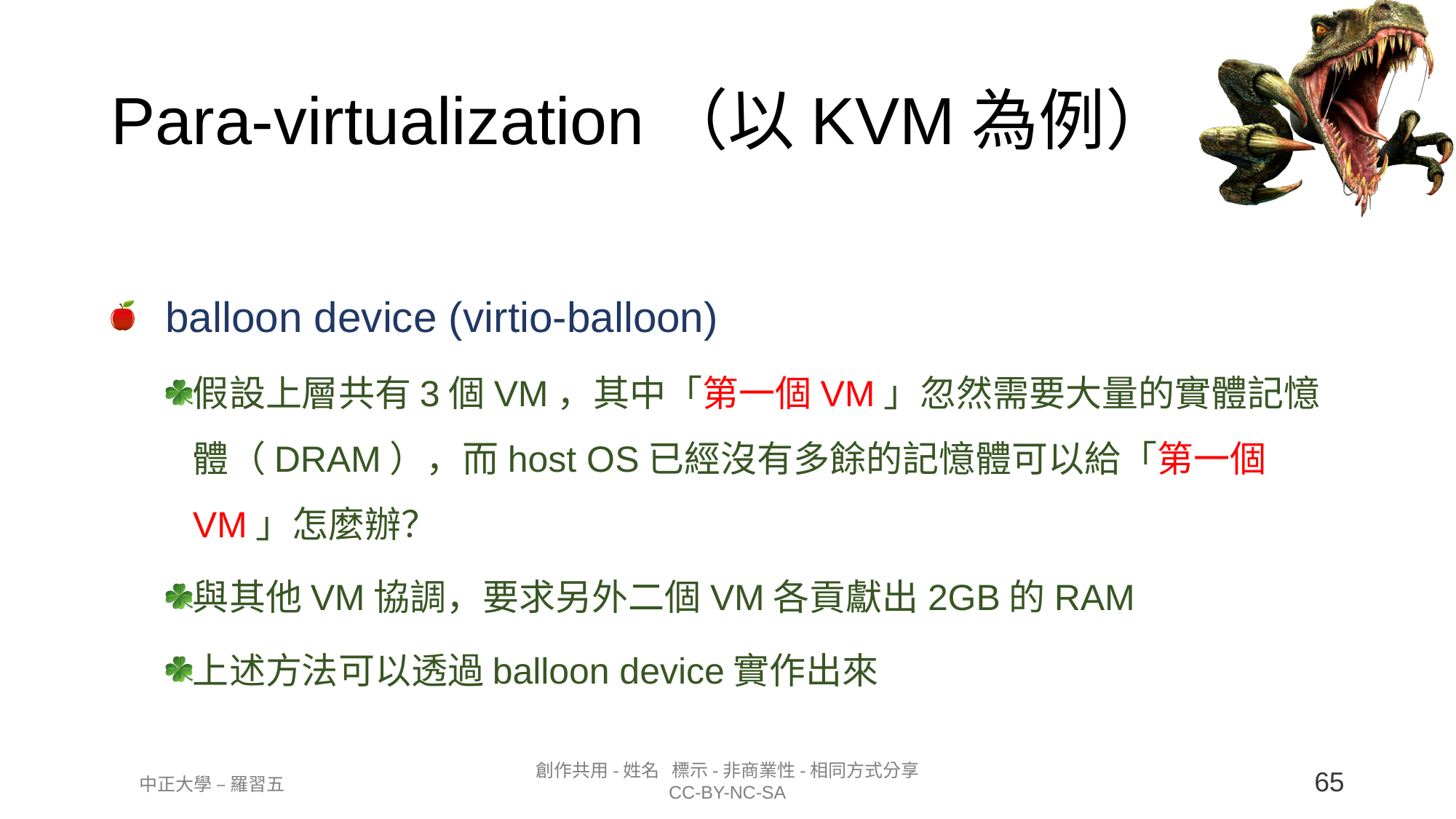

# Para-virtualization（以KVM為例）
balloon device (virtio-balloon)
假設上層共有3個VM，其中「第一個VM」忽然需要大量的實體記憶體（DRAM），而host OS已經沒有多餘的記憶體可以給「第一個VM」怎麼辦？
與其他VM協調，要求另外二個VM各貢獻出2GB的RAM
上述方法可以透過balloon device實作出來